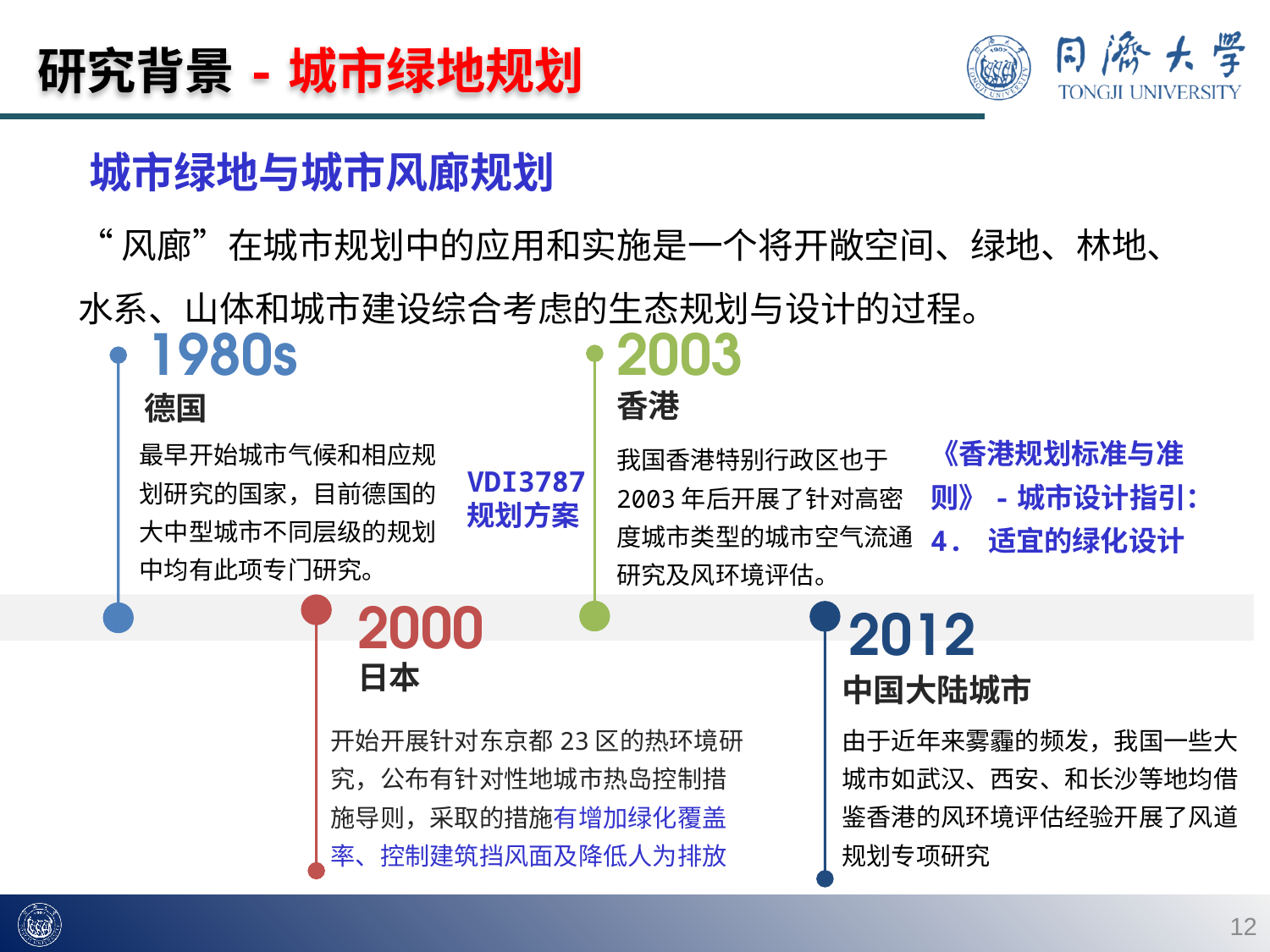

研究背景-城市绿地规划
城市绿地与城市风廊规划
“风廊”在城市规划中的应用和实施是一个将开敞空间、绿地、林地、水系、山体和城市建设综合考虑的生态规划与设计的过程。

1980s
2003

香港
德国
《香港规划标准与准则》-城市设计指引：4. 适宜的绿化设计
最早开始城市气候和相应规划研究的国家，目前德国的大中型城市不同层级的规划中均有此项专门研究。
我国香港特别行政区也于2003年后开展了针对高密度城市类型的城市空气流通研究及风环境评估。
2000
2012

日本
中国大陆城市
开始开展针对东京都23区的热环境研究，公布有针对性地城市热岛控制措施导则，采取的措施有增加绿化覆盖率、控制建筑挡风面及降低人为排放

由于近年来雾霾的频发，我国一些大城市如武汉、西安、和长沙等地均借鉴香港的风环境评估经验开展了风道规划专项研究
VDI3787规划方案
12